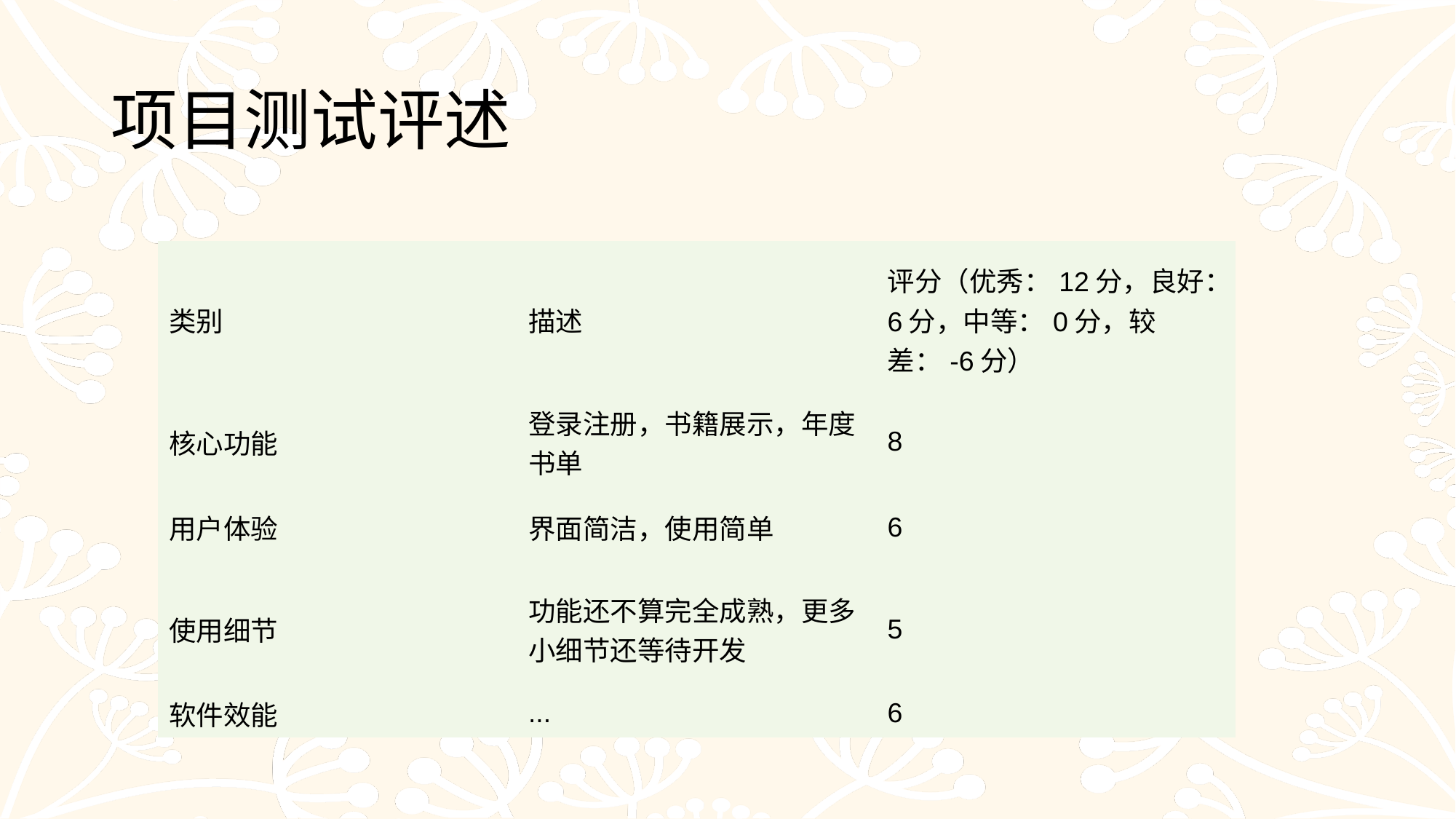

# 项目测试评述
| 类别 | 描述 | 评分（优秀：12分，良好：6分，中等：0分，较差：-6分） |
| --- | --- | --- |
| 核心功能 | 登录注册，书籍展示，年度书单 | 8 |
| 用户体验 | 界面简洁，使用简单 | 6 |
| 使用细节 | 功能还不算完全成熟，更多小细节还等待开发 | 5 |
| 软件效能 | ... | 6 |